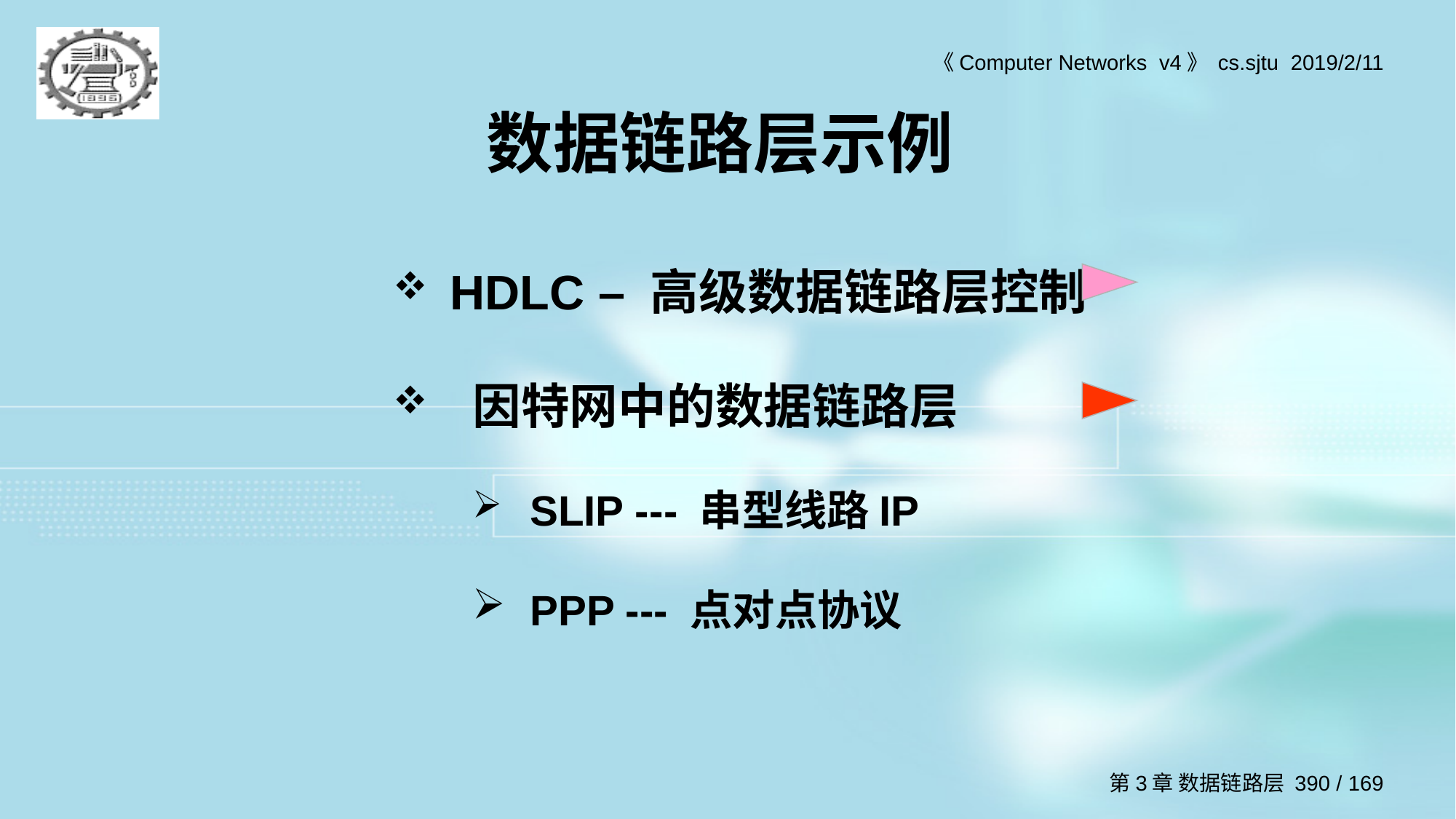

# 数据链路层示例
HDLC – 高级数据链路层控制
 因特网中的数据链路层
SLIP --- 串型线路IP
PPP --- 点对点协议